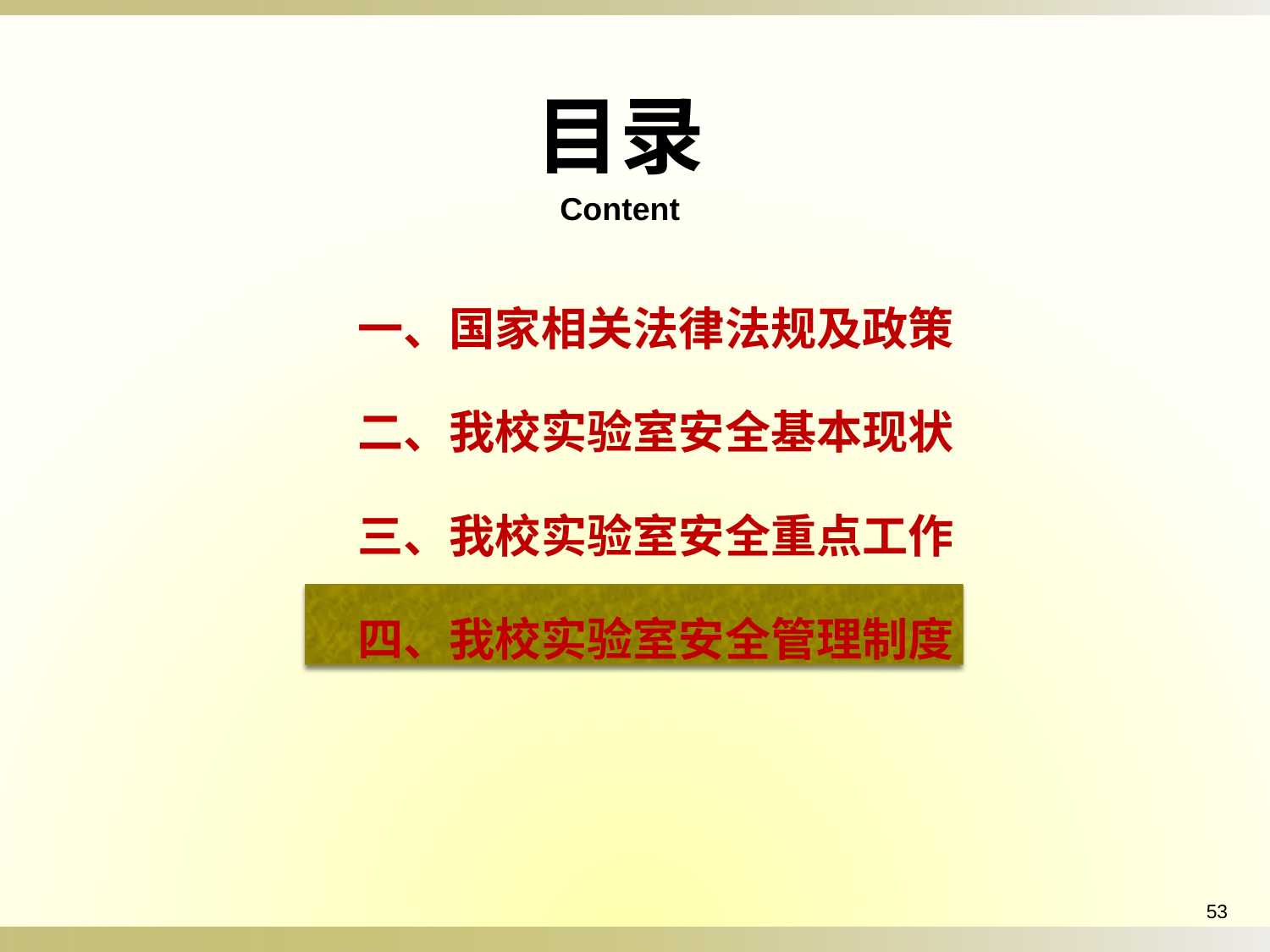

目录
Content
一、国家相关法律法规及政策
二、我校实验室安全基本现状
三、我校实验室安全重点工作
四、我校实验室安全管理制度

53